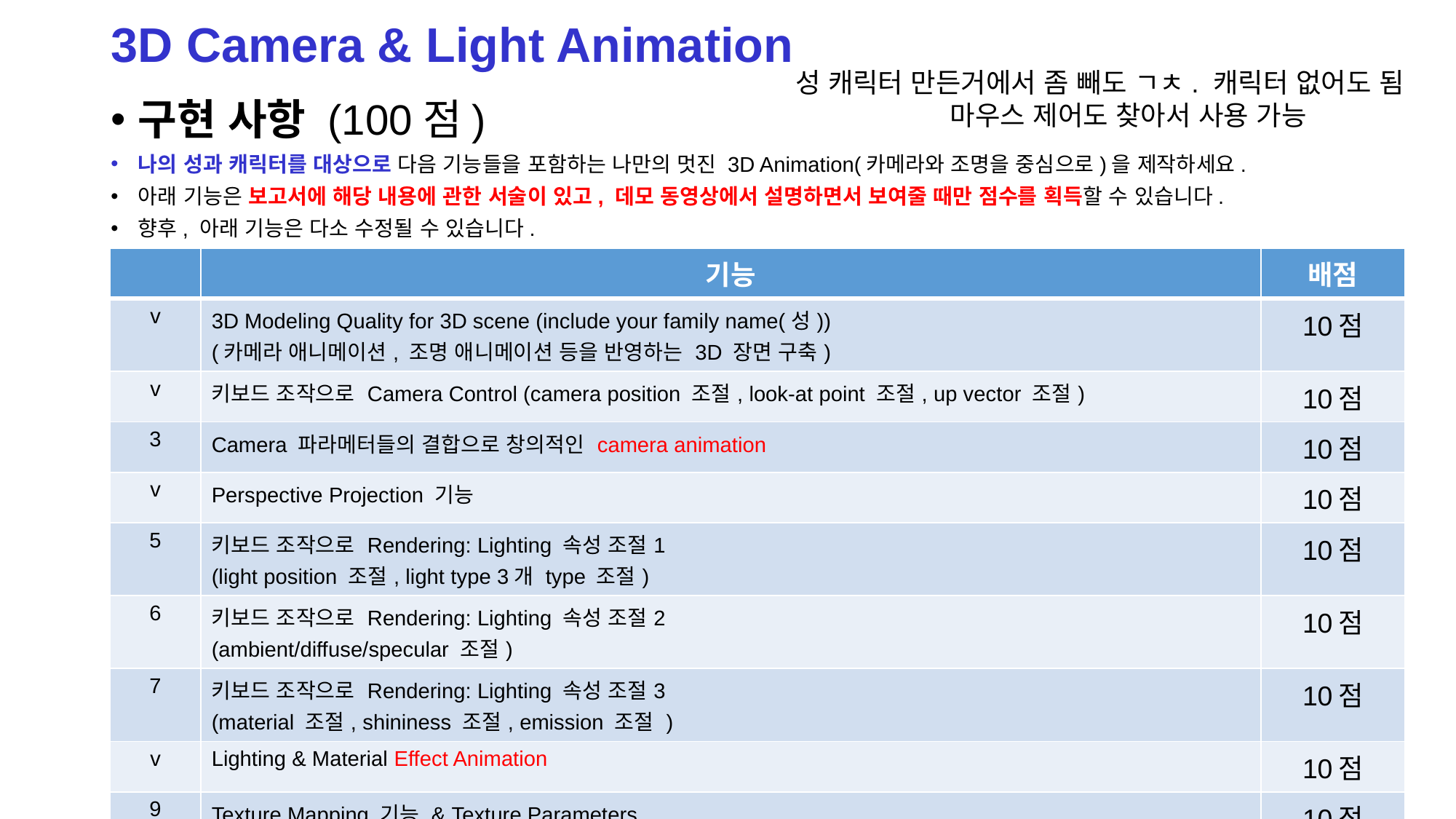

# 3D Camera & Light Animation
성 캐릭터 만든거에서 좀 빼도 ㄱㅊ. 캐릭터 없어도 됨
구현 사항 (100점)
나의 성과 캐릭터를 대상으로 다음 기능들을 포함하는 나만의 멋진 3D Animation(카메라와 조명을 중심으로)을 제작하세요.
아래 기능은 보고서에 해당 내용에 관한 서술이 있고, 데모 동영상에서 설명하면서 보여줄 때만 점수를 획득할 수 있습니다.
향후, 아래 기능은 다소 수정될 수 있습니다.
마우스 제어도 찾아서 사용 가능
|  | 기능 | 배점 |
| --- | --- | --- |
| v | 3D Modeling Quality for 3D scene (include your family name(성)) (카메라 애니메이션, 조명 애니메이션 등을 반영하는 3D 장면 구축) | 10점 |
| v | 키보드 조작으로 Camera Control (camera position 조절, look-at point 조절, up vector 조절) | 10점 |
| 3 | Camera 파라메터들의 결합으로 창의적인 camera animation | 10점 |
| v | Perspective Projection 기능 | 10점 |
| 5 | 키보드 조작으로 Rendering: Lighting 속성 조절1 (light position 조절, light type 3개 type 조절) | 10점 |
| 6 | 키보드 조작으로 Rendering: Lighting 속성 조절2 (ambient/diffuse/specular 조절) | 10점 |
| 7 | 키보드 조작으로 Rendering: Lighting 속성 조절3 (material 조절, shininess 조절, emission 조절 ) | 10점 |
| v | Lighting & Material Effect Animation | 10점 |
| 9 | Texture Mapping 기능 & Texture Parameters | 10점 |
| v | Scenario(MakeFun) – 기획의도 스토리와 재미요소 평가 | 10점 |